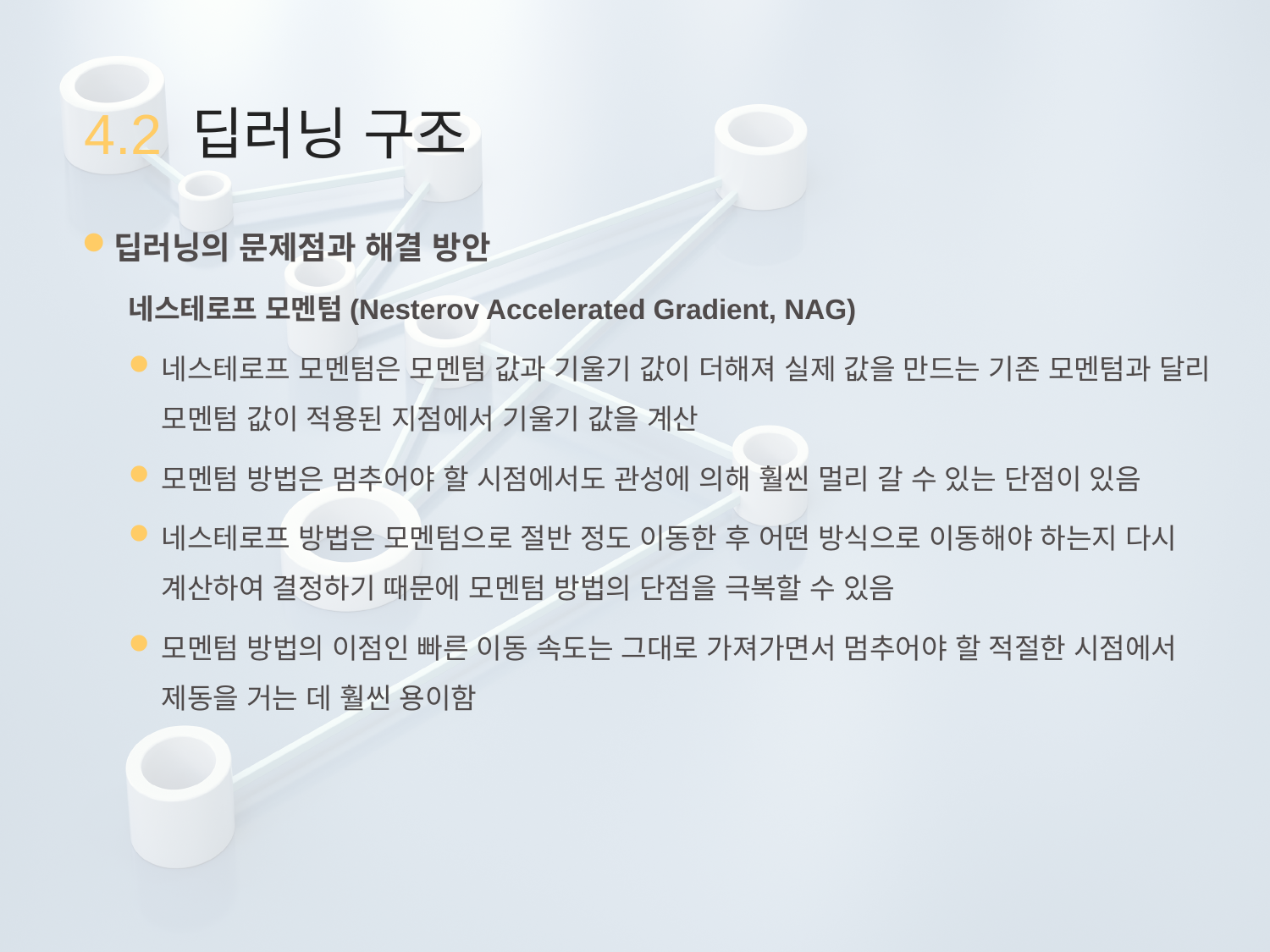

# 4.2 딥러닝 구조
딥러닝의 문제점과 해결 방안
네스테로프 모멘텀(Nesterov Accelerated Gradient, NAG)
네스테로프 모멘텀은 모멘텀 값과 기울기 값이 더해져 실제 값을 만드는 기존 모멘텀과 달리 모멘텀 값이 적용된 지점에서 기울기 값을 계산
모멘텀 방법은 멈추어야 할 시점에서도 관성에 의해 훨씬 멀리 갈 수 있는 단점이 있음
네스테로프 방법은 모멘텀으로 절반 정도 이동한 후 어떤 방식으로 이동해야 하는지 다시 계산하여 결정하기 때문에 모멘텀 방법의 단점을 극복할 수 있음
모멘텀 방법의 이점인 빠른 이동 속도는 그대로 가져가면서 멈추어야 할 적절한 시점에서 제동을 거는 데 훨씬 용이함